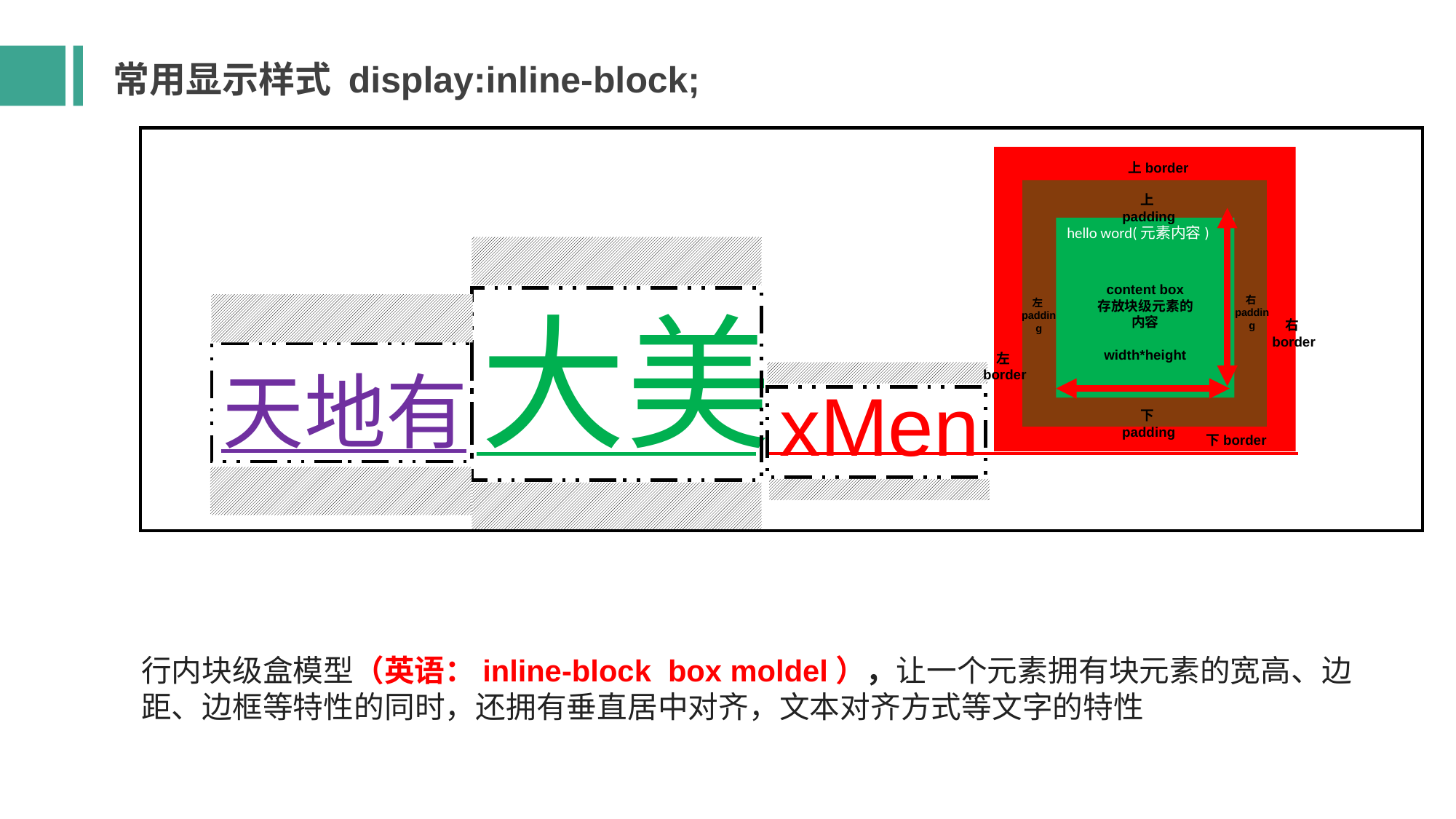

常用显示样式 display:inline-block;

上border

hello word(元素内容)
content box
存放块级元素的内容

width*height

下padding
上padding
右padding
左padding
右border
下border
左border

大美

天地有

xMen

行内块级盒模型（英语：inline-block  box moldel），让一个元素拥有块元素的宽高、边距、边框等特性的同时，还拥有垂直居中对齐，文本对齐方式等文字的特性